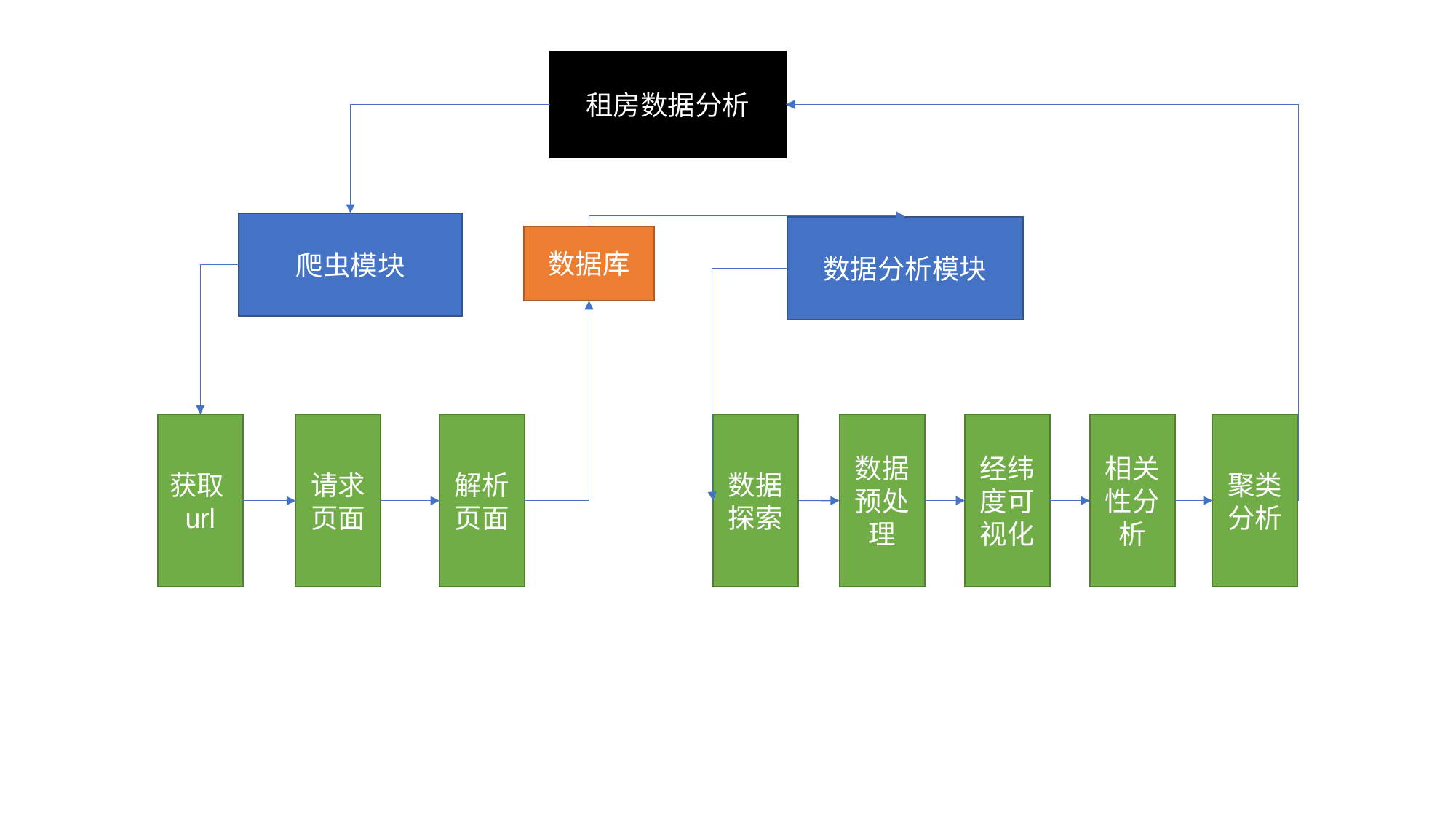

租房数据分析
爬虫模块
数据分析模块
数据库
获取url
数据探索
经纬度可视化
聚类分析
解析页面
数据预处理
相关性分析
请求页面